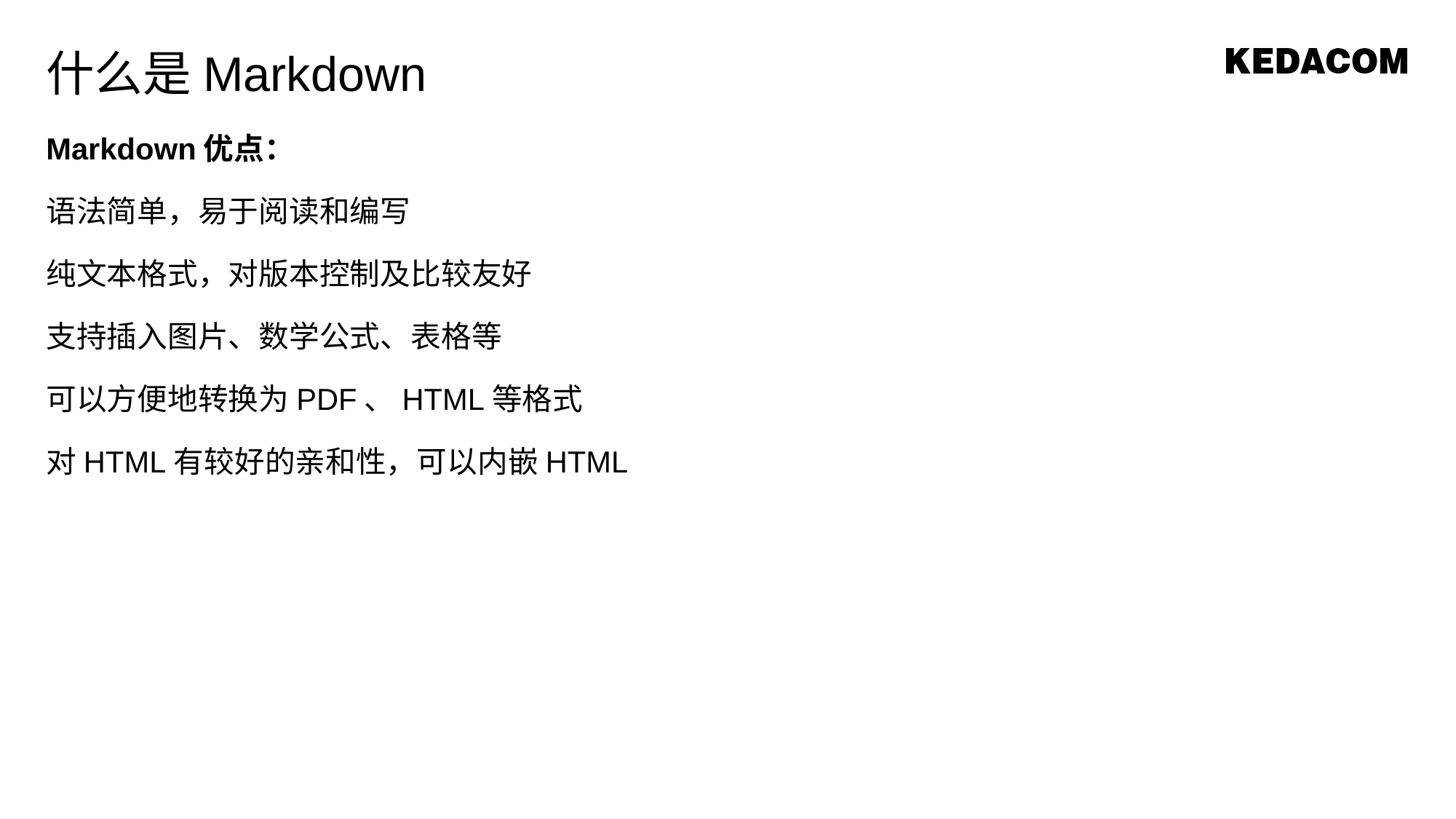

什么是Markdown
Markdown优点：
语法简单，易于阅读和编写
纯文本格式，对版本控制及比较友好
支持插入图片、数学公式、表格等
可以方便地转换为PDF、HTML等格式
对HTML有较好的亲和性，可以内嵌HTML